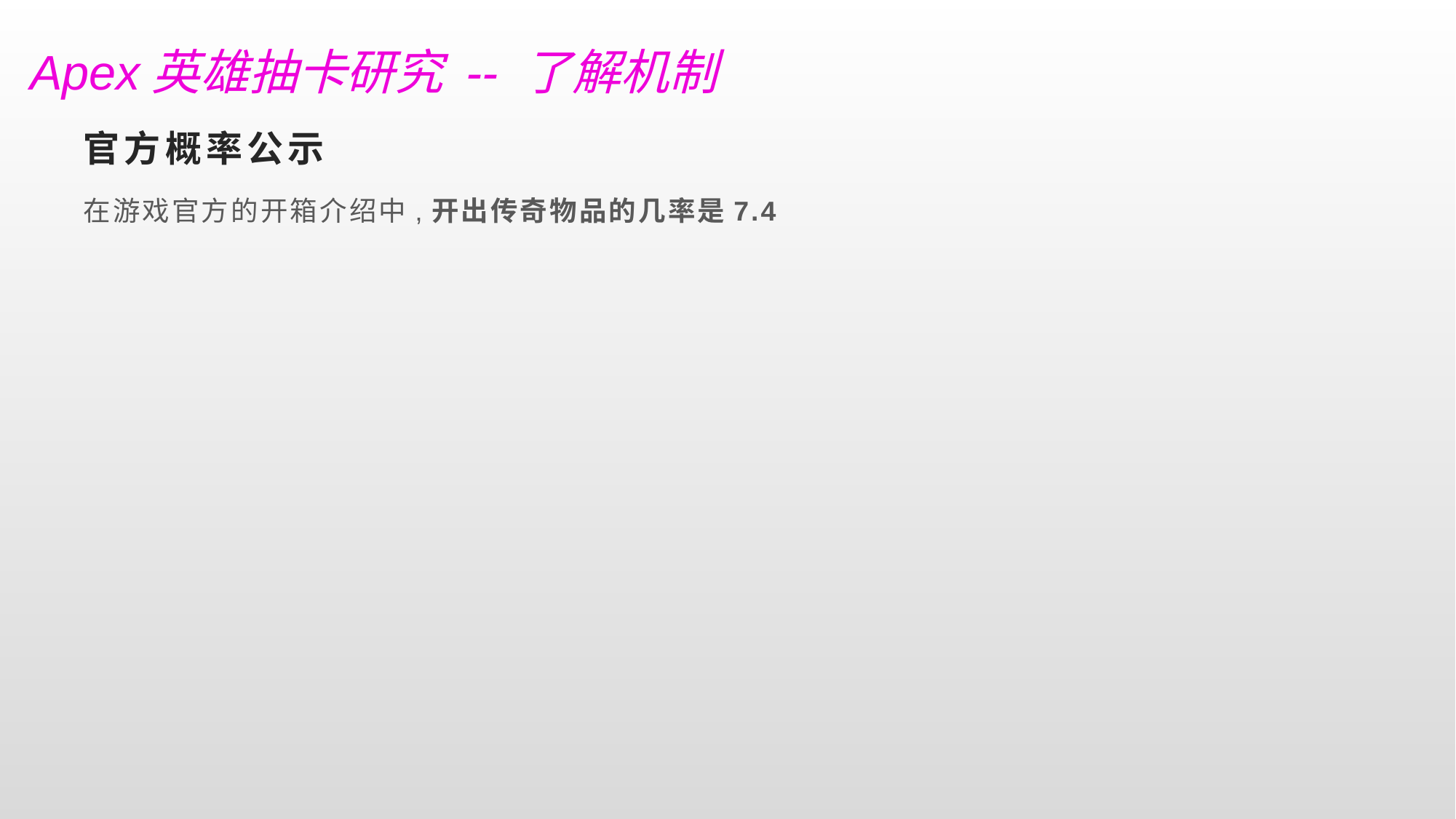

Apex英雄抽卡研究 -- 了解机制
# 官方概率公示
在游戏官方的开箱介绍中,开出传奇物品的几率是7.4